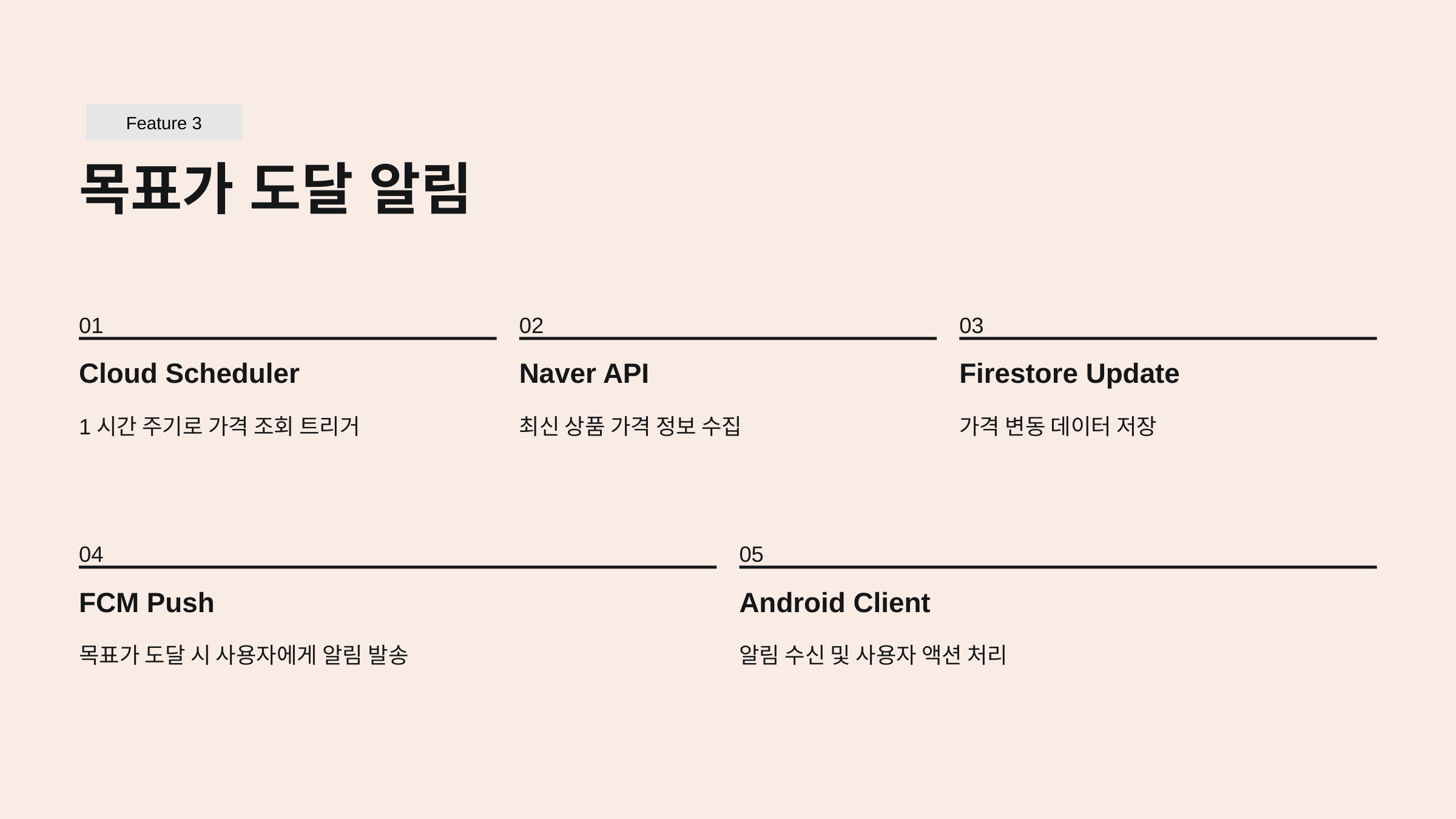

Feature 3
목표가 도달 알림
01
02
03

Cloud Scheduler
Naver API
Firestore Update
1시간 주기로 가격 조회 트리거
최신 상품 가격 정보 수집
가격 변동 데이터 저장
04
05

FCM Push
Android Client
목표가 도달 시 사용자에게 알림 발송
알림 수신 및 사용자 액션 처리